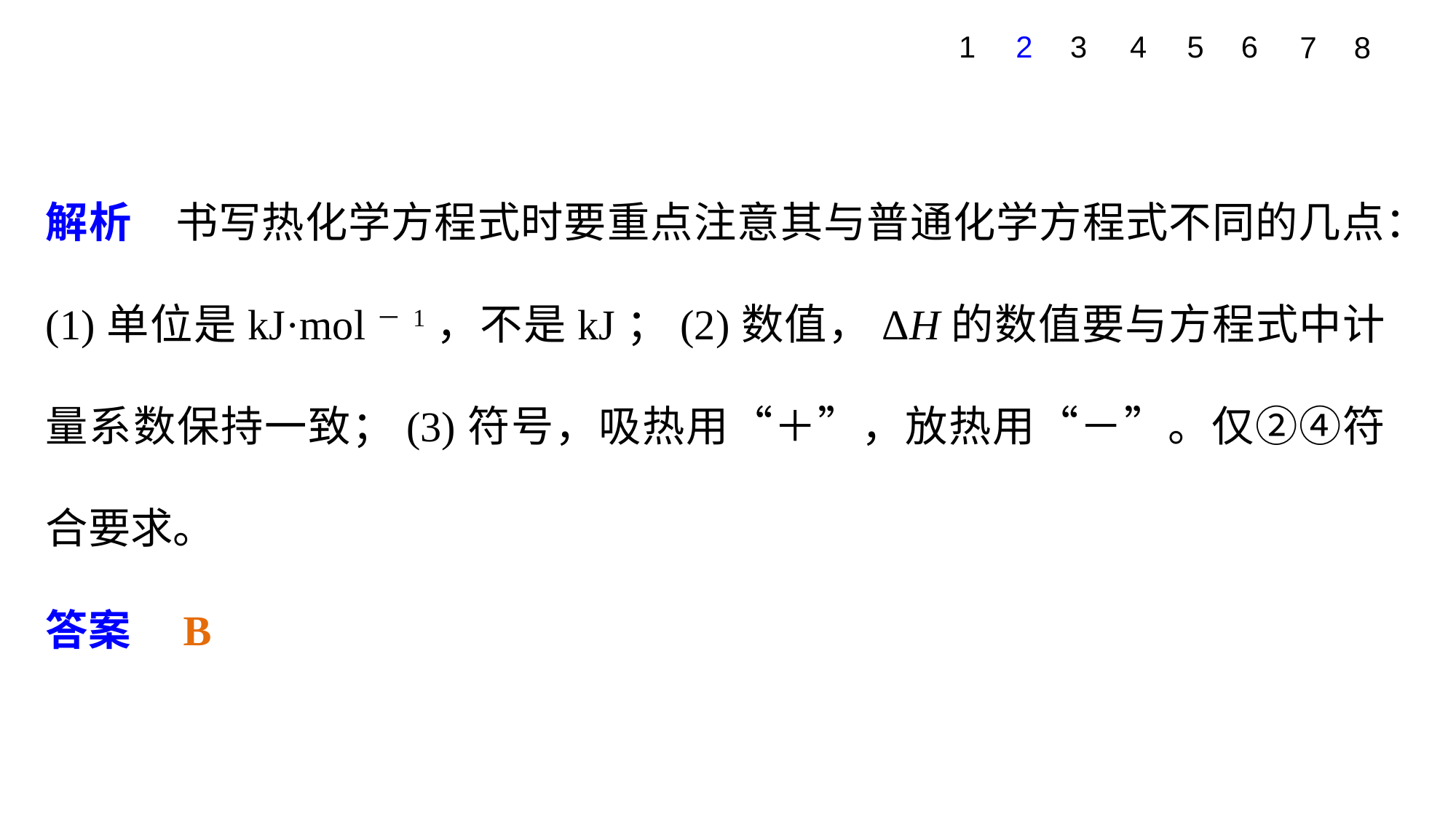

1
2
3
4
5
6
7
8
解析　书写热化学方程式时要重点注意其与普通化学方程式不同的几点：(1)单位是kJ·mol－1，不是kJ；(2)数值，ΔH的数值要与方程式中计量系数保持一致；(3)符号，吸热用“＋”，放热用“－”。仅②④符合要求。
答案　B